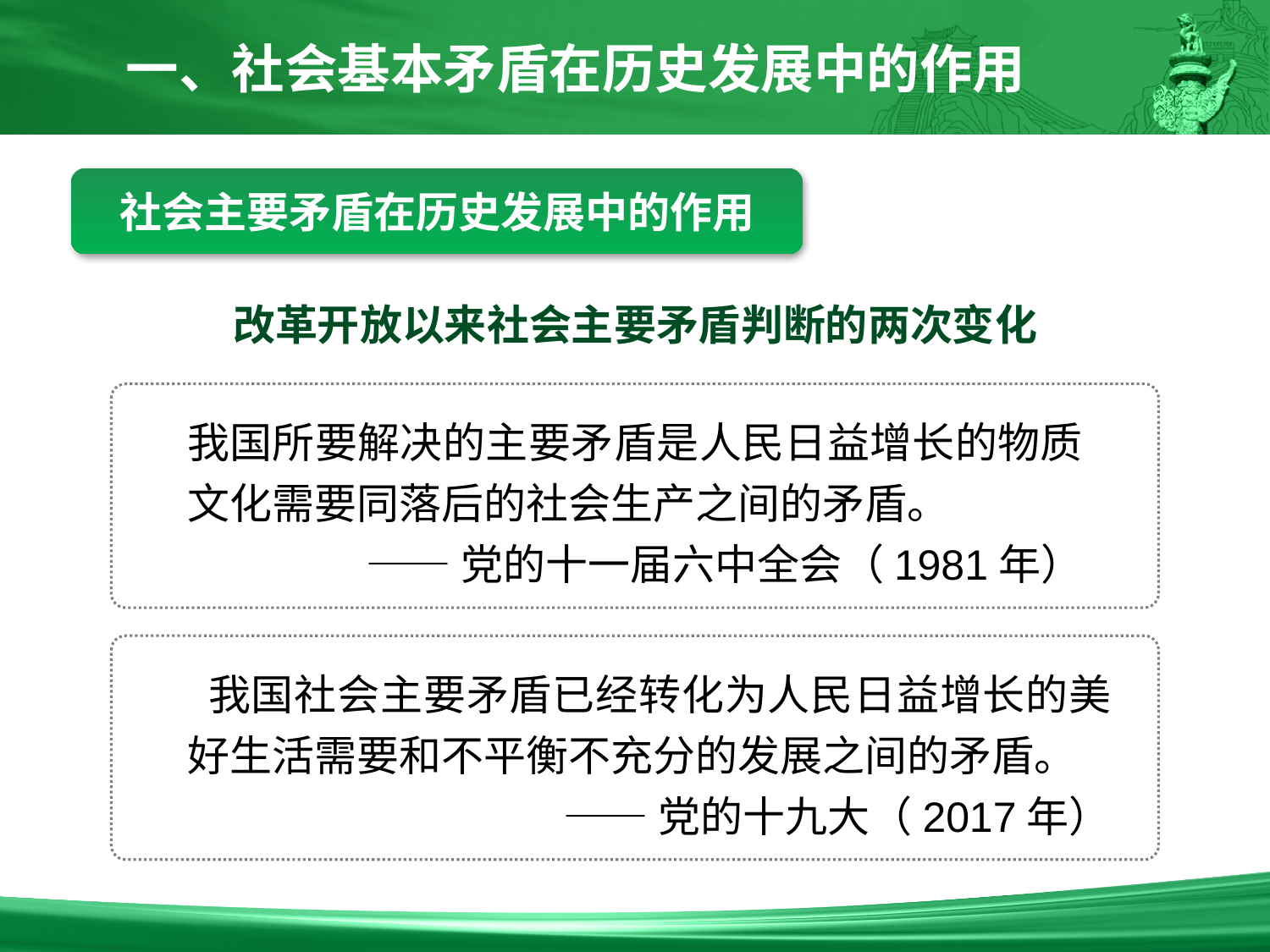

一、社会基本矛盾在历史发展中的作用
社会主要矛盾在历史发展中的作用
改革开放以来社会主要矛盾判断的两次变化

我国所要解决的主要矛盾是人民日益增长的物质文化需要同落后的社会生产之间的矛盾。
——党的十一届六中全会（1981年）

 我国社会主要矛盾已经转化为人民日益增长的美好生活需要和不平衡不充分的发展之间的矛盾。
——党的十九大（2017年）